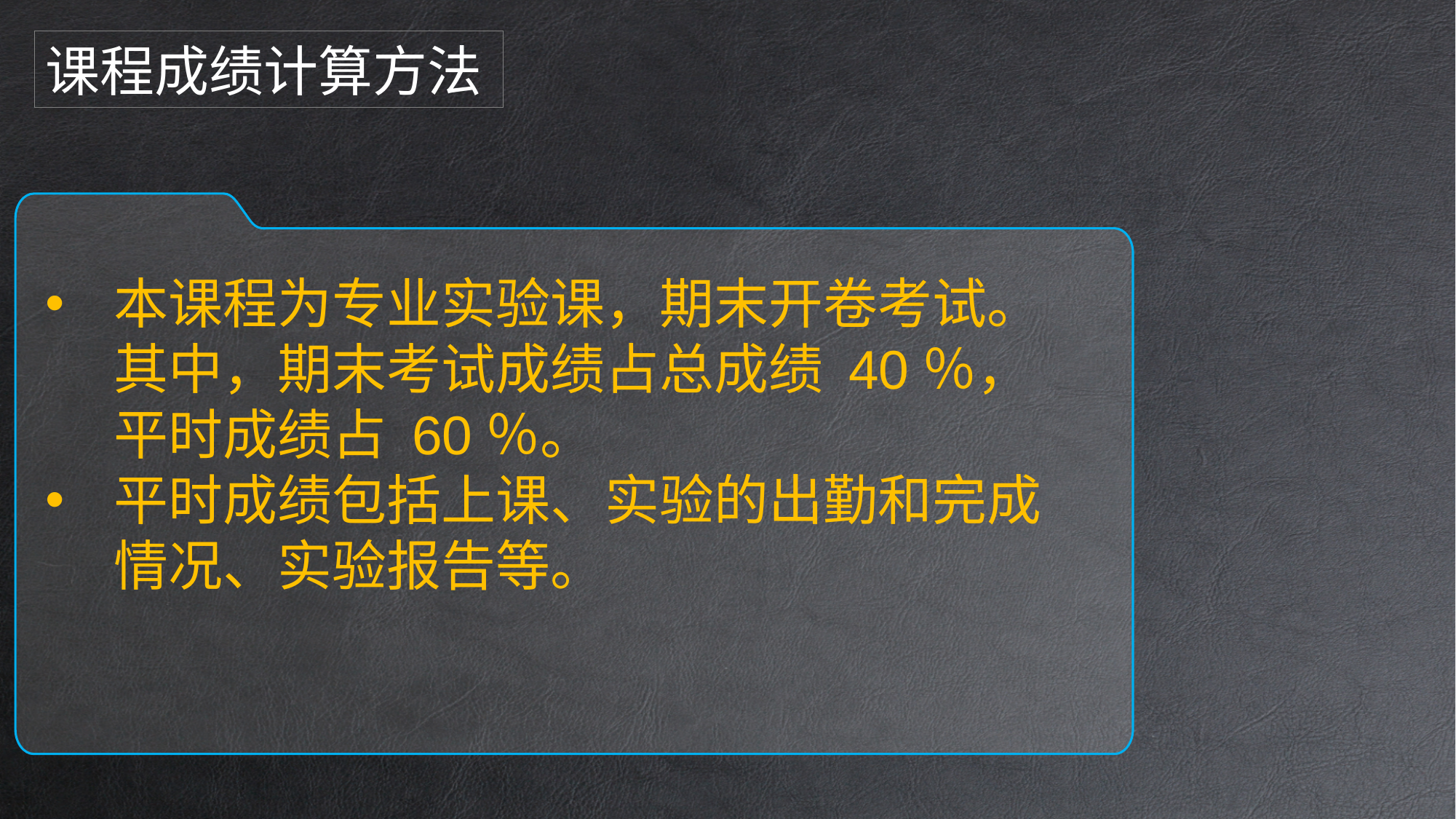

课程成绩计算方法

本课程为专业实验课，期末开卷考试。其中，期末考试成绩占总成绩 40％，平时成绩占 60％。
平时成绩包括上课、实验的出勤和完成情况、实验报告等。